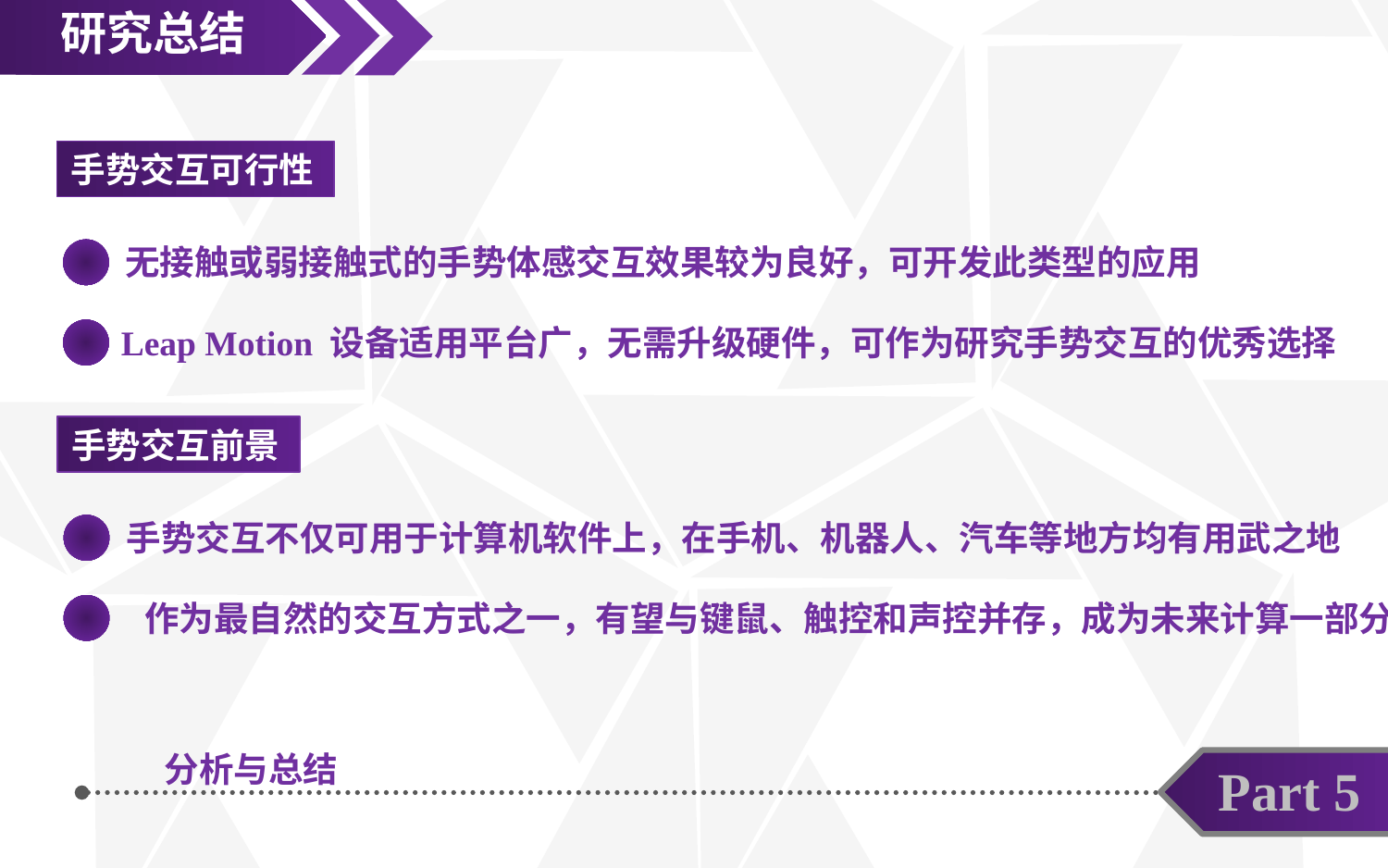

研究总结

手势交互可行性
无接触或弱接触式的手势体感交互效果较为良好，可开发此类型的应用

Leap Motion 设备适用平台广，无需升级硬件，可作为研究手势交互的优秀选择

手势交互前景
手势交互不仅可用于计算机软件上，在手机、机器人、汽车等地方均有用武之地

作为最自然的交互方式之一，有望与键鼠、触控和声控并存，成为未来计算一部分

分析与总结
Part 5